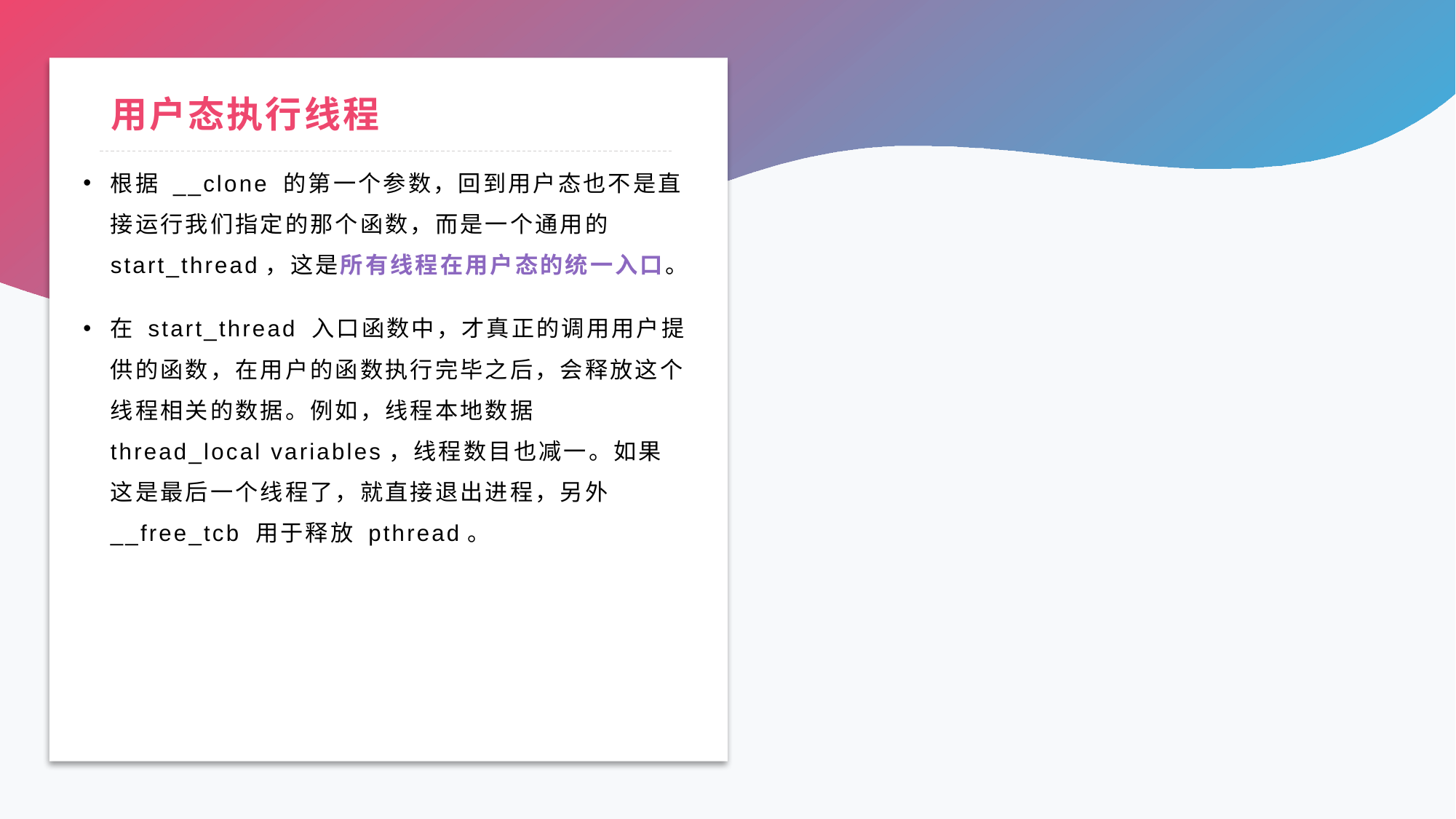

# 用户态执行线程
根据 __clone 的第一个参数，回到用户态也不是直接运行我们指定的那个函数，而是一个通用的 start_thread，这是所有线程在用户态的统一入口。
在 start_thread 入口函数中，才真正的调用用户提供的函数，在用户的函数执行完毕之后，会释放这个线程相关的数据。例如，线程本地数据 thread_local variables，线程数目也减一。如果这是最后一个线程了，就直接退出进程，另外 __free_tcb 用于释放 pthread。